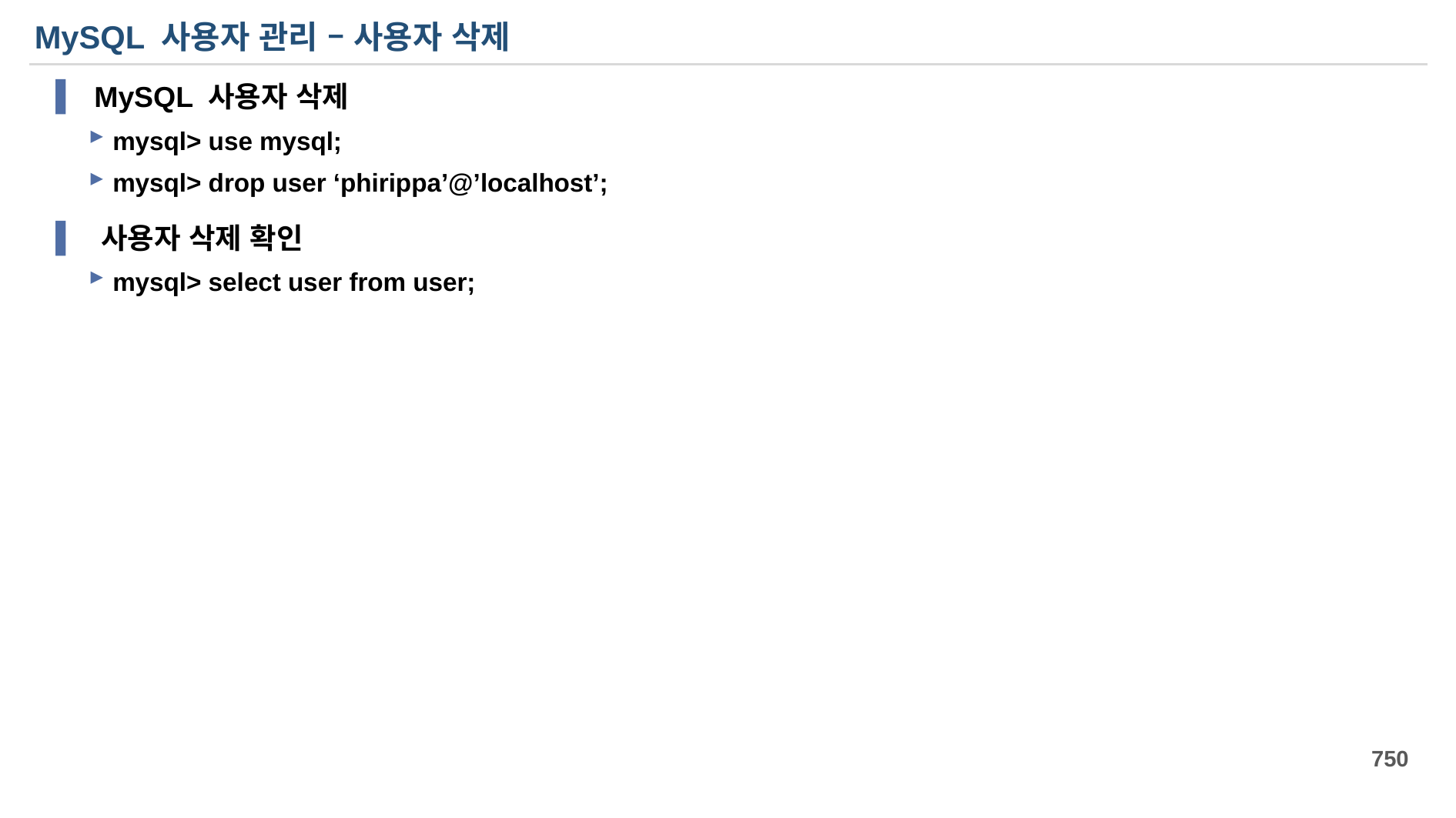

# MySQL 사용자 관리 – 사용자 삭제
 MySQL 사용자 삭제
mysql> use mysql;
mysql> drop user ‘phirippa’@’localhost’;
 사용자 삭제 확인
mysql> select user from user;

750